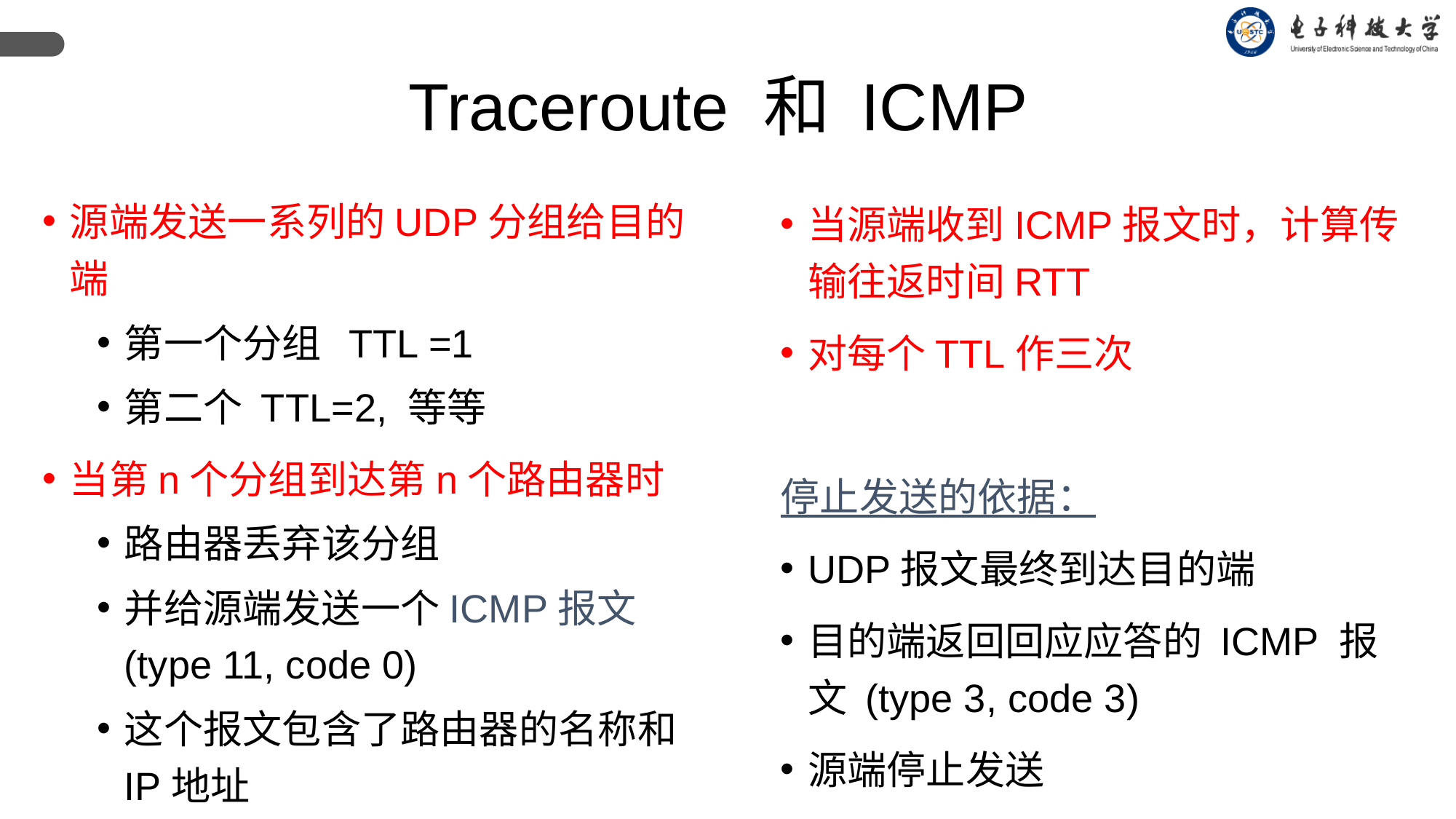

Traceroute 和 ICMP
源端发送一系列的UDP分组给目的端
第一个分组  TTL =1
第二个 TTL=2, 等等
当第n个分组到达第n个路由器时
路由器丢弃该分组
并给源端发送一个ICMP报文 (type 11, code 0)
这个报文包含了路由器的名称和IP地址
当源端收到ICMP报文时，计算传输往返时间RTT
对每个TTL作三次

停止发送的依据：
UDP报文最终到达目的端
目的端返回回应应答的 ICMP 报文 (type 3, code 3)
源端停止发送